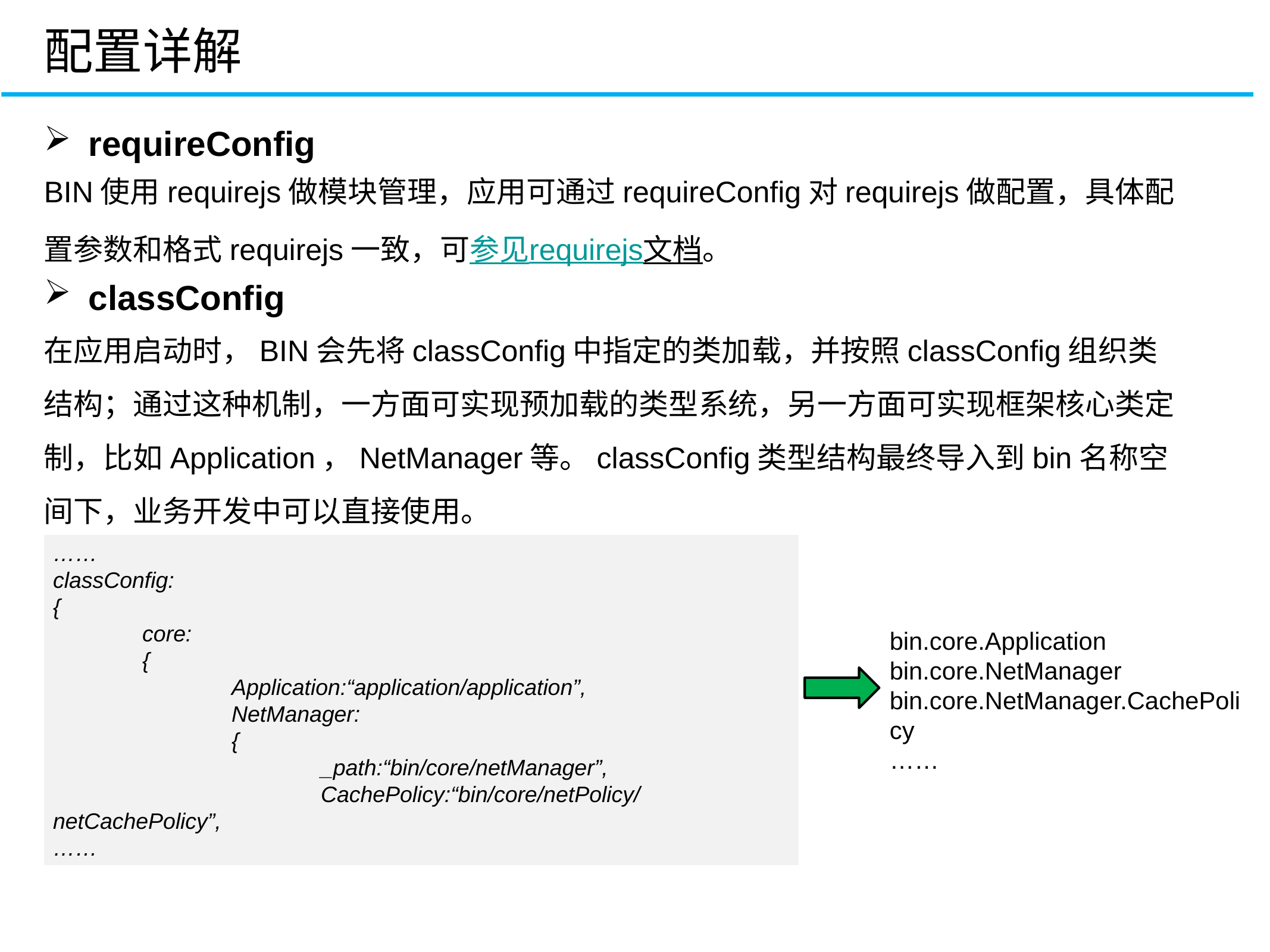

配置详解

requireConfig
BIN使用requirejs做模块管理，应用可通过requireConfig对requirejs做配置，具体配置参数和格式requirejs一致，可参见requirejs文档。
CONTROLLER
VIEW
classConfig
在应用启动时，BIN会先将classConfig中指定的类加载，并按照classConfig组织类结构；通过这种机制，一方面可实现预加载的类型系统，另一方面可实现框架核心类定制，比如Application，NetManager等。classConfig类型结构最终导入到bin名称空间下，业务开发中可以直接使用。
……
classConfig:
{
	core:
	{
		Application:“application/application”,
		NetManager:
		{
			_path:“bin/core/netManager”,
			CachePolicy:“bin/core/netPolicy/netCachePolicy”,
……
bin.core.Application
bin.core.NetManager
bin.core.NetManager.CachePolicy
……